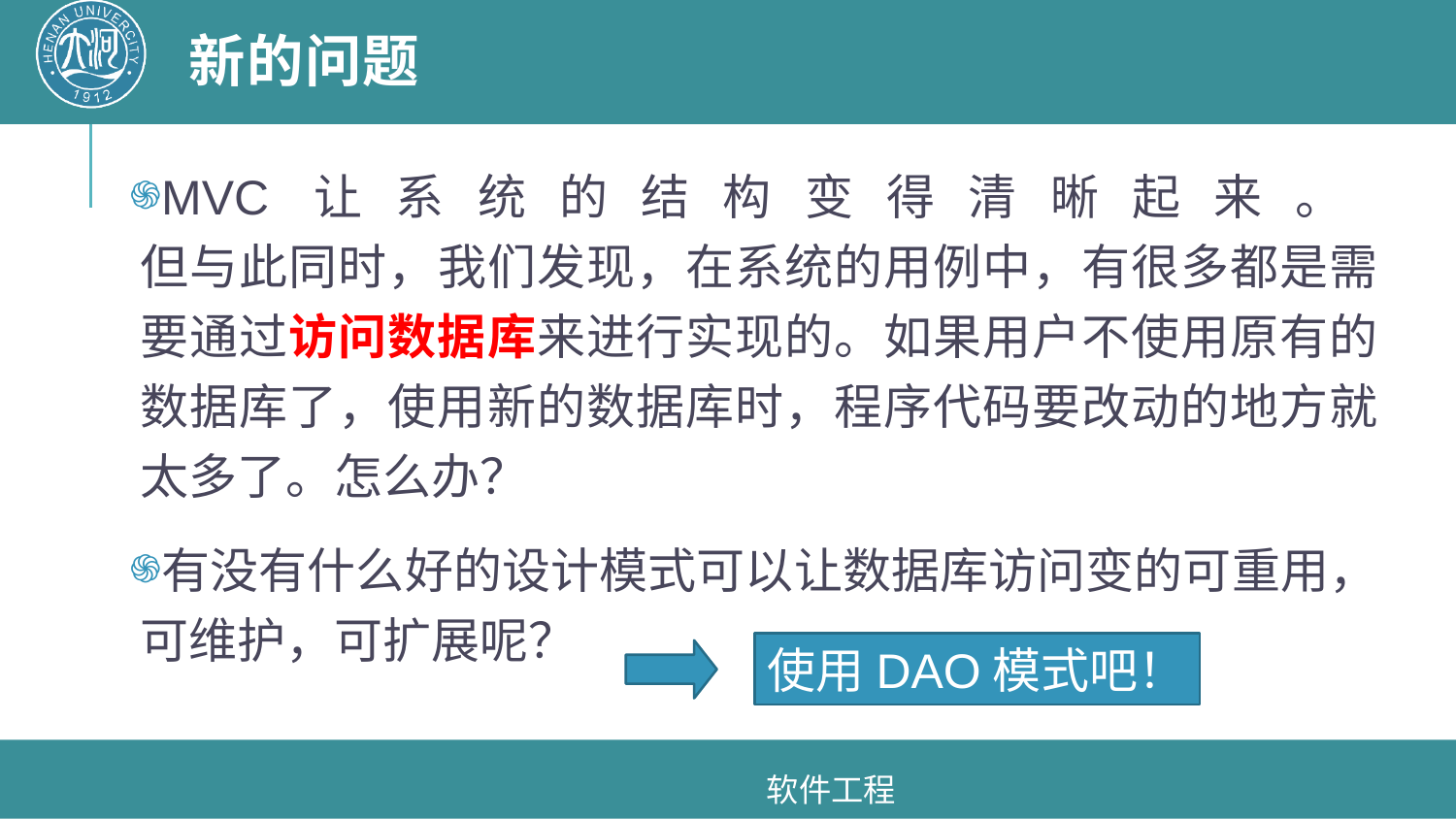

# 新的问题
MVC让系统的结构变得清晰起来。
但与此同时，我们发现，在系统的用例中，有很多都是需要通过访问数据库来进行实现的。如果用户不使用原有的数据库了，使用新的数据库时，程序代码要改动的地方就太多了。怎么办？
有没有什么好的设计模式可以让数据库访问变的可重用，可维护，可扩展呢？
使用DAO模式吧！

软件工程
99